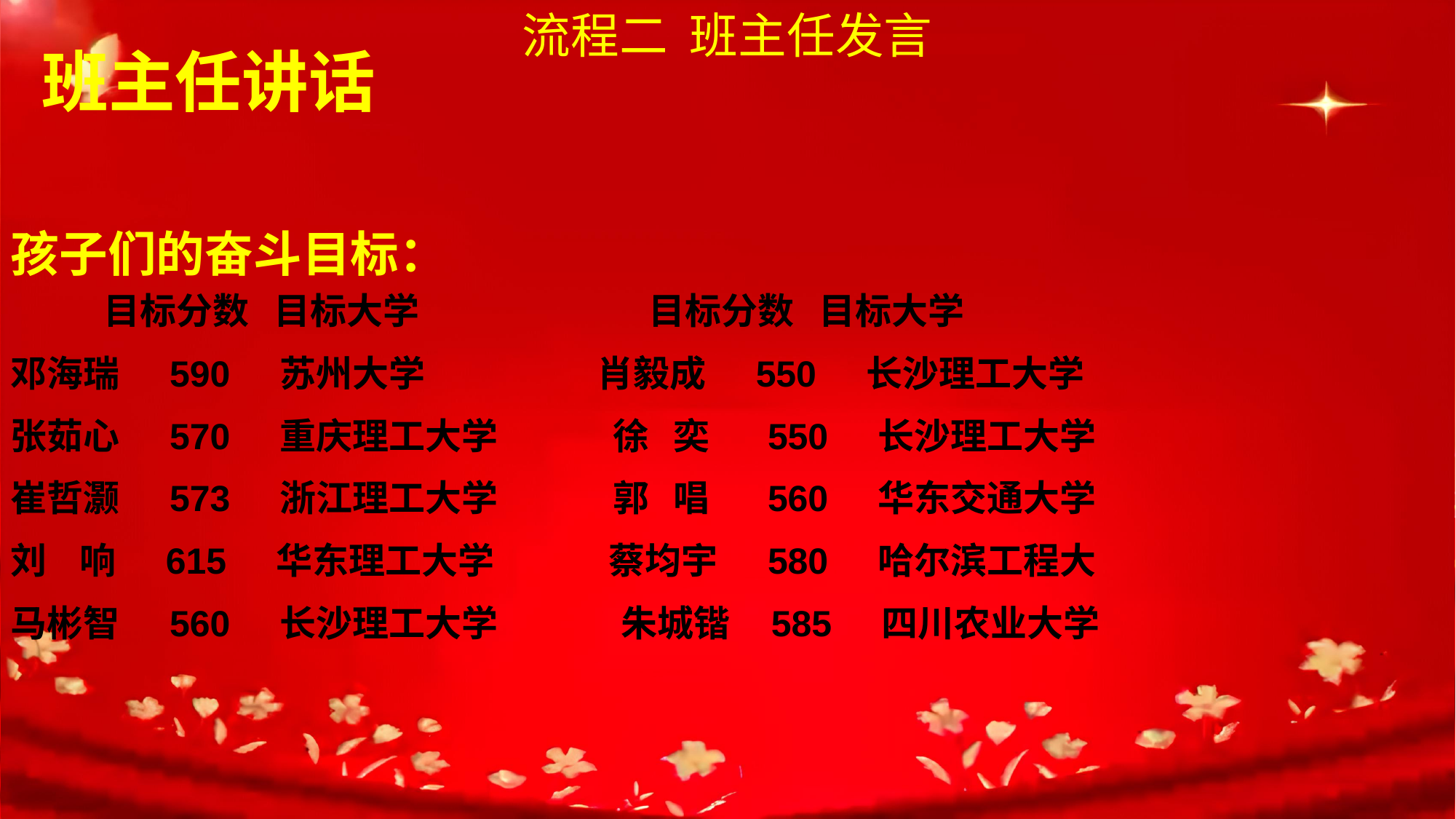

流程二  班主任发言
 班主任讲话
孩子们的奋斗目标：
              目标分数   目标大学                            目标分数   目标大学
邓海瑞     590    苏州大学                     肖毅成     550    长沙理工大学
张茹心     570    重庆理工大学              徐   奕      550    长沙理工大学
崔哲灏     573    浙江理工大学              郭   唱      560    华东交通大学
刘    响     615    华东理工大学              蔡均宇     580    哈尔滨工程大
马彬智     560    长沙理工大学               朱城锴    585    四川农业大学